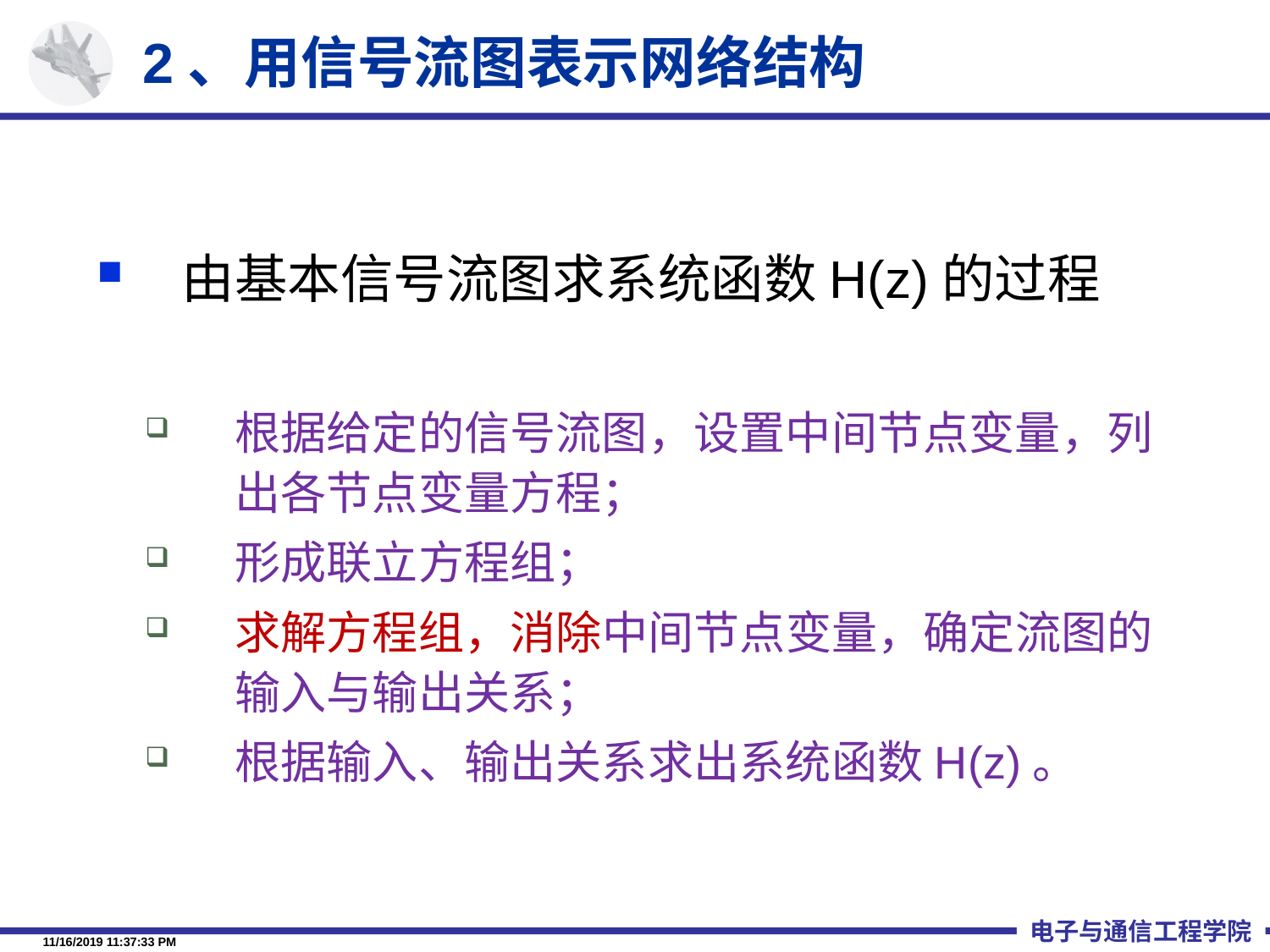

2、用信号流图表示网络结构
由基本信号流图求系统函数H(z)的过程

根据给定的信号流图，设置中间节点变量，列出各节点变量方程；
形成联立方程组；
求解方程组，消除中间节点变量，确定流图的输入与输出关系；
根据输入、输出关系求出系统函数H(z)。